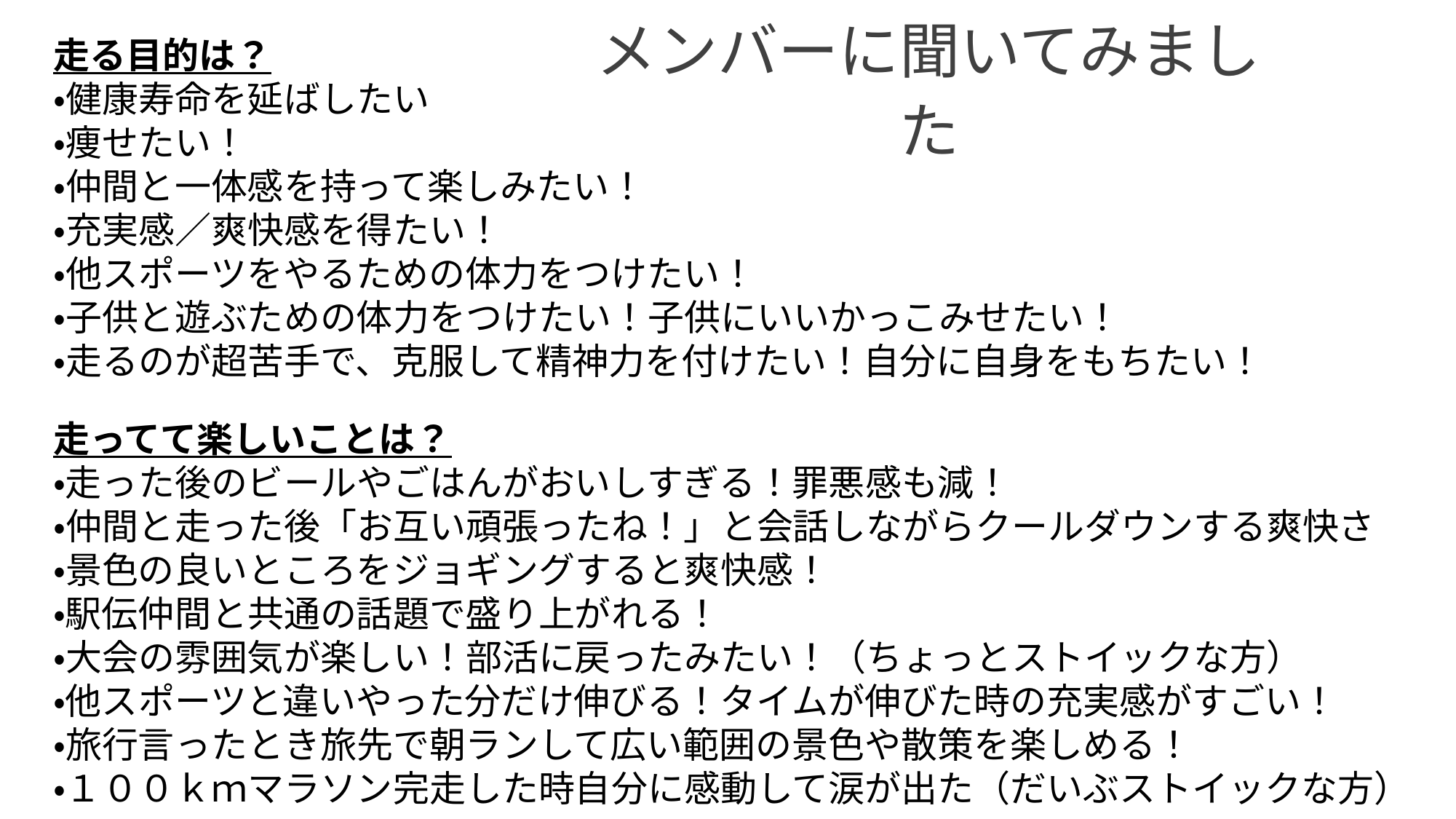

メンバーに聞いてみました
走る目的は？
・健康寿命を延ばしたい
・痩せたい！
・仲間と一体感を持って楽しみたい！
・充実感／爽快感を得たい！
・他スポーツをやるための体力をつけたい！
・子供と遊ぶための体力をつけたい！子供にいいかっこみせたい！
・走るのが超苦手で、克服して精神力を付けたい！自分に自身をもちたい！
走ってて楽しいことは？
・走った後のビールやごはんがおいしすぎる！罪悪感も減！
・仲間と走った後「お互い頑張ったね！」と会話しながらクールダウンする爽快さ
・景色の良いところをジョギングすると爽快感！
・駅伝仲間と共通の話題で盛り上がれる！
・大会の雰囲気が楽しい！部活に戻ったみたい！（ちょっとストイックな方）
・他スポーツと違いやった分だけ伸びる！タイムが伸びた時の充実感がすごい！
・旅行言ったとき旅先で朝ランして広い範囲の景色や散策を楽しめる！
・１００ｋｍマラソン完走した時自分に感動して涙が出た（だいぶストイックな方）